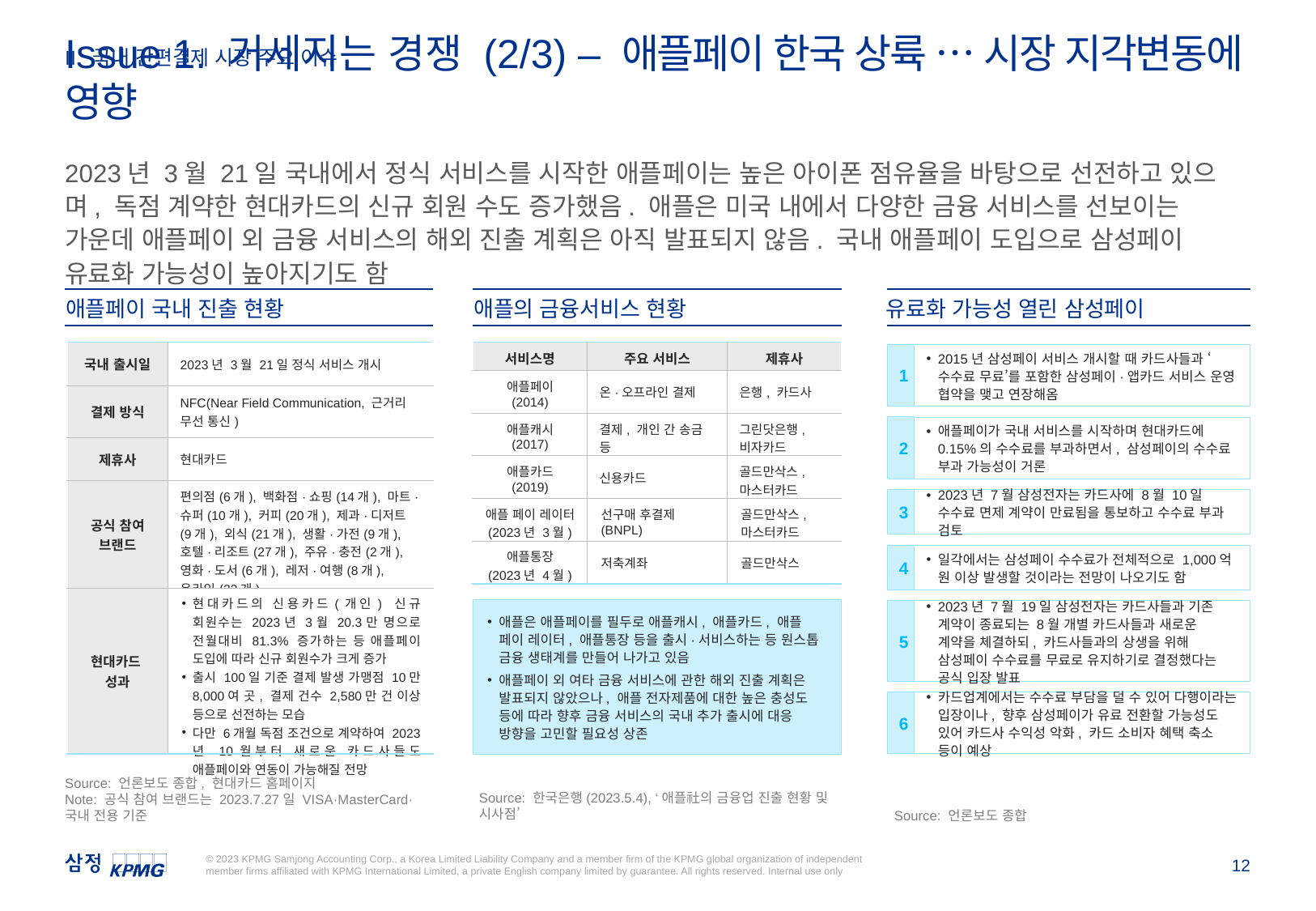

II. 국내 간편결제 시장 주요 이슈
Issue 1. 거세지는 경쟁 (2/3) – 애플페이 한국 상륙 … 시장 지각변동에 영향
2023년 3월 21일 국내에서 정식 서비스를 시작한 애플페이는 높은 아이폰 점유율을 바탕으로 선전하고 있으며, 독점 계약한 현대카드의 신규 회원 수도 증가했음. 애플은 미국 내에서 다양한 금융 서비스를 선보이는 가운데 애플페이 외 금융 서비스의 해외 진출 계획은 아직 발표되지 않음. 국내 애플페이 도입으로 삼성페이 유료화 가능성이 높아지기도 함
애플페이 국내 진출 현황
애플의 금융서비스 현황
유료화 가능성 열린 삼성페이
| 국내 출시일 | 2023년 3월 21일 정식 서비스 개시 |
| --- | --- |
| 결제 방식 | NFC(Near Field Communication, 근거리 무선 통신) |
| 제휴사 | 현대카드 |
| 공식 참여 브랜드 | 편의점(6개), 백화점·쇼핑(14개), 마트·슈퍼(10개), 커피(20개), 제과·디저트(9개), 외식(21개), 생활·가전(9개), 호텔·리조트(27개), 주유·충전(2개), 영화·도서(6개), 레저·여행(8개), 온라인(23개) |
| 현대카드 성과 | 현대카드의 신용카드(개인) 신규 회원수는 2023년 3월 20.3만 명으로 전월대비 81.3% 증가하는 등 애플페이 도입에 따라 신규 회원수가 크게 증가 출시 100일 기준 결제 발생 가맹점 10만 8,000여 곳, 결제 건수 2,580만 건 이상 등으로 선전하는 모습 다만 6개월 독점 조건으로 계약하여 2023년 10월부터 새로운 카드사들도 애플페이와 연동이 가능해질 전망 |
| 서비스명 | 주요 서비스 | 제휴사 |
| --- | --- | --- |
| 애플페이 (2014) | 온·오프라인 결제 | 은행, 카드사 |
| 애플캐시 (2017) | 결제, 개인 간 송금 등 | 그린닷은행, 비자카드 |
| 애플카드 (2019) | 신용카드 | 골드만삭스, 마스터카드 |
| 애플 페이 레이터 (2023년 3월) | 선구매 후결제 (BNPL) | 골드만삭스, 마스터카드 |
| 애플통장 (2023년 4월) | 저축계좌 | 골드만삭스 |
1
2
3
4
5
6
2015년 삼성페이 서비스 개시할 때 카드사들과 ‘수수료 무료’를 포함한 삼성페이·앱카드 서비스 운영 협약을 맺고 연장해옴
애플페이가 국내 서비스를 시작하며 현대카드에 0.15%의 수수료를 부과하면서, 삼성페이의 수수료 부과 가능성이 거론
2023년 7월 삼성전자는 카드사에 8월 10일 수수료 면제 계약이 만료됨을 통보하고 수수료 부과 검토
일각에서는 삼성페이 수수료가 전체적으로 1,000억 원 이상 발생할 것이라는 전망이 나오기도 함
애플은 애플페이를 필두로 애플캐시, 애플카드, 애플 페이 레이터, 애플통장 등을 출시·서비스하는 등 원스톱 금융 생태계를 만들어 나가고 있음
애플페이 외 여타 금융 서비스에 관한 해외 진출 계획은 발표되지 않았으나, 애플 전자제품에 대한 높은 충성도 등에 따라 향후 금융 서비스의 국내 추가 출시에 대응 방향을 고민할 필요성 상존
2023년 7월 19일 삼성전자는 카드사들과 기존 계약이 종료되는 8월 개별 카드사들과 새로운 계약을 체결하되, 카드사들과의 상생을 위해 삼성페이 수수료를 무료로 유지하기로 결정했다는 공식 입장 발표
카드업계에서는 수수료 부담을 덜 수 있어 다행이라는 입장이나, 향후 삼성페이가 유료 전환할 가능성도 있어 카드사 수익성 악화, 카드 소비자 혜택 축소 등이 예상
Source: 언론보도 종합, 현대카드 홈페이지
Note: 공식 참여 브랜드는 2023.7.27일 VISA·MasterCard·국내 전용 기준
Source: 한국은행(2023.5.4), ‘애플社의 금융업 진출 현황 및 시사점’
Source: 언론보도 종합